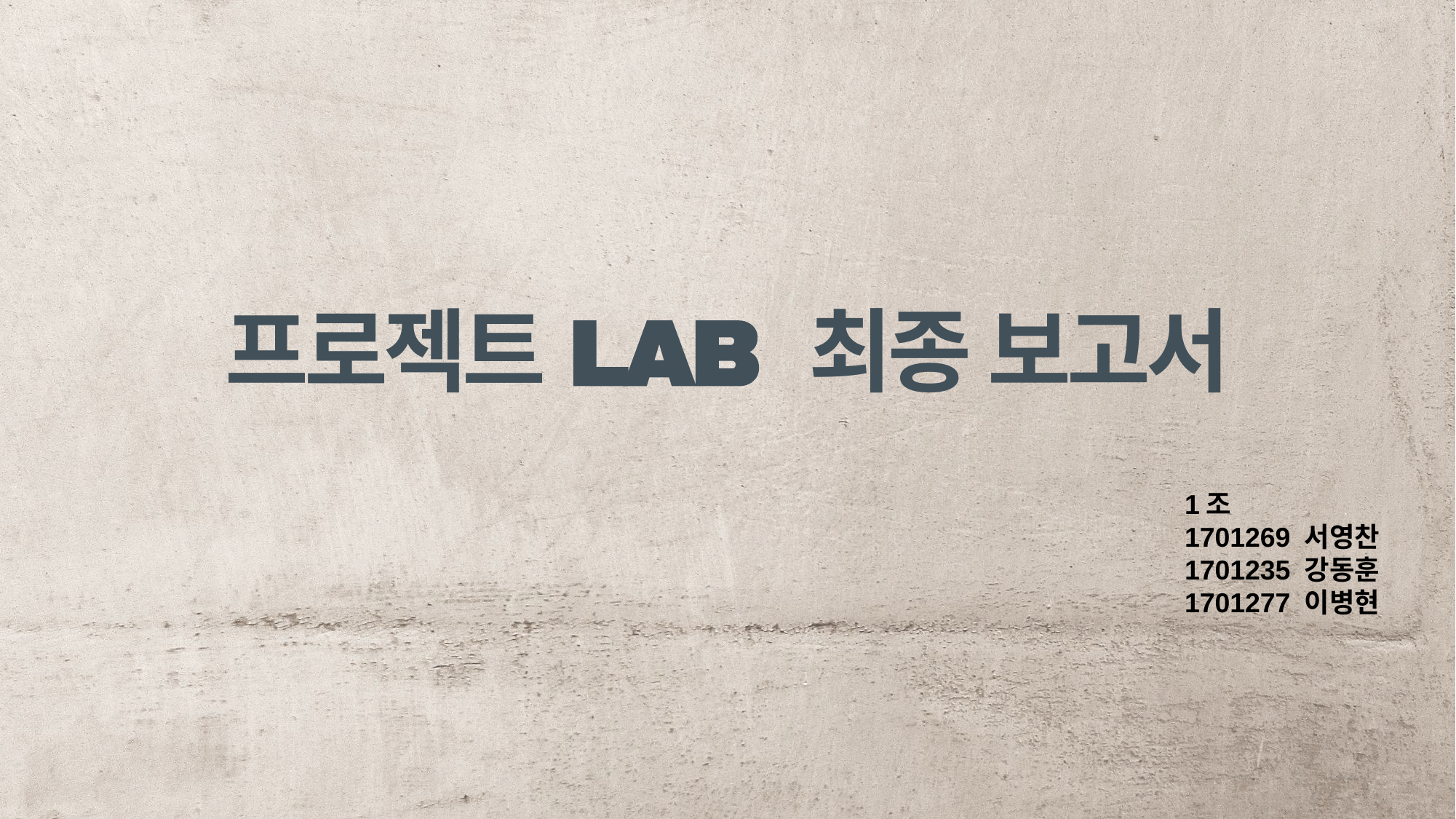

프로젝트LAB 최종 보고서
1조
1701269 서영찬
1701235 강동훈
1701277 이병현